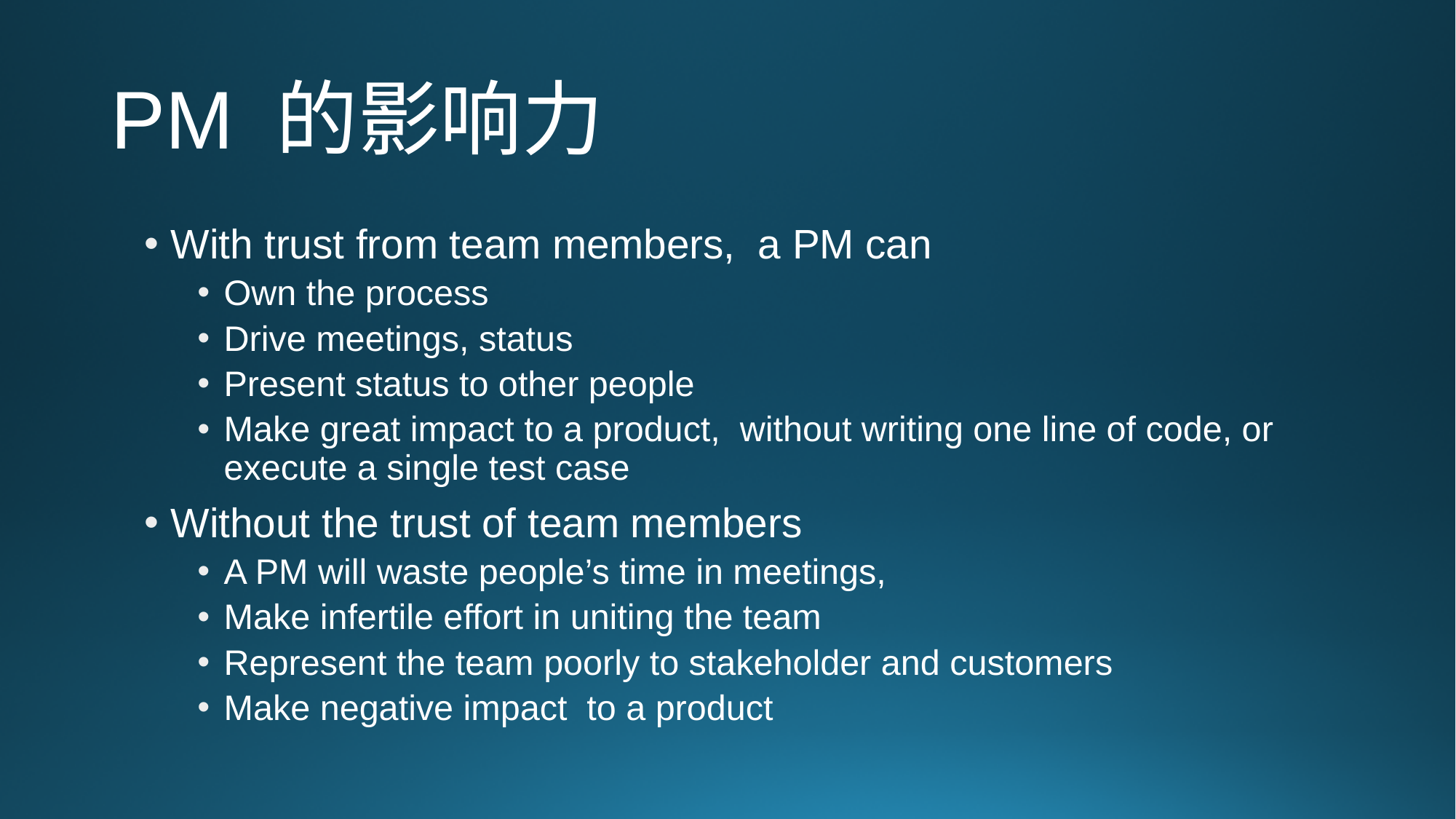

# PM 的影响力
With trust from team members,  a PM can
Own the process
Drive meetings, status
Present status to other people
Make great impact to a product,  without writing one line of code, or execute a single test case
Without the trust of team members
A PM will waste people’s time in meetings,
Make infertile effort in uniting the team
Represent the team poorly to stakeholder and customers
Make negative impact  to a product